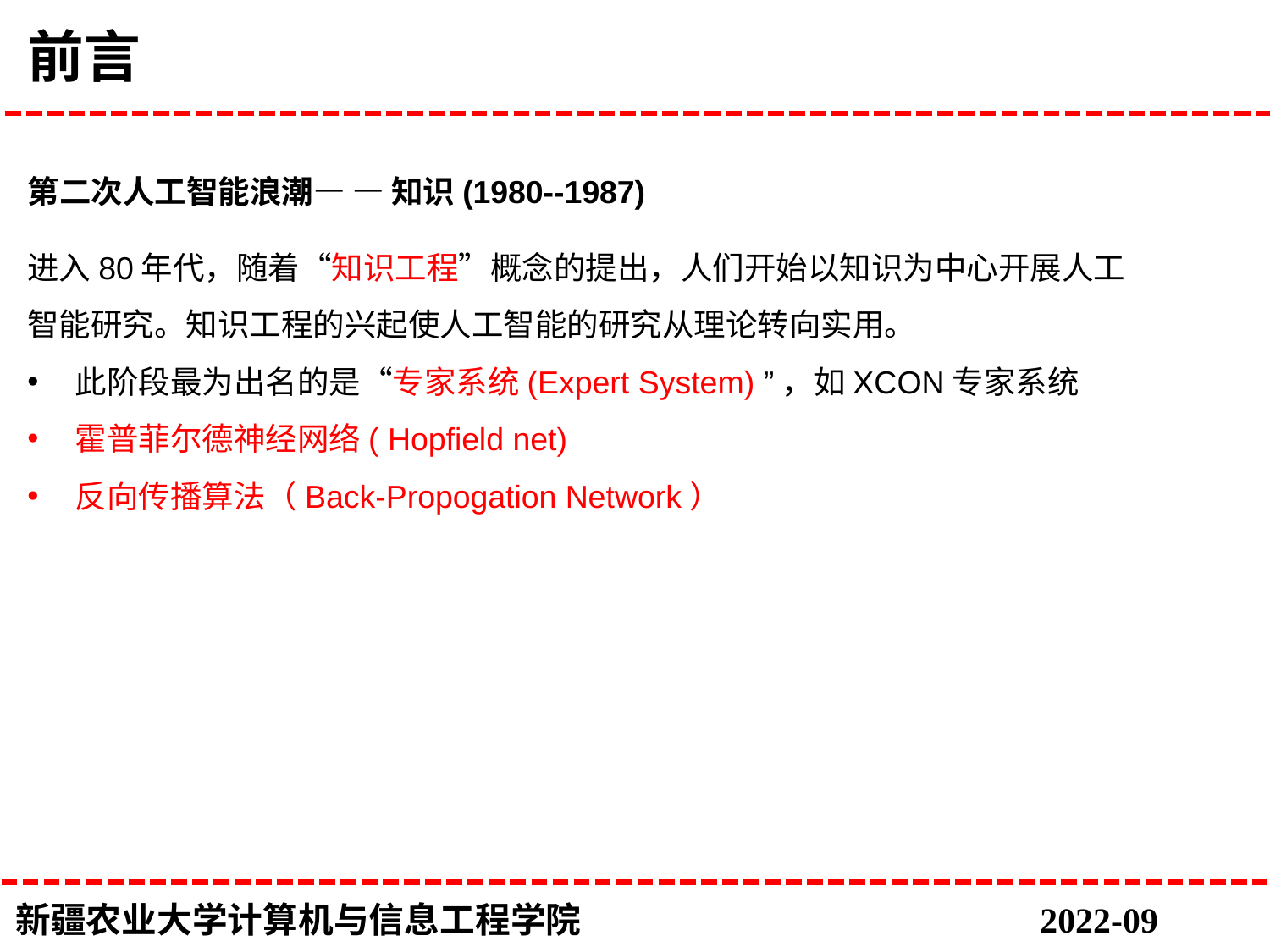

# 前言
第二次人工智能浪潮— — 知识(1980--1987)

进入80年代，随着“知识工程”概念的提出，人们开始以知识为中心开展人工智能研究。知识工程的兴起使人工智能的研究从理论转向实用。
此阶段最为出名的是“专家系统(Expert System) ”，如XCON专家系统
霍普菲尔德神经网络( Hopfield net)
反向传播算法（Back-Propogation Network）